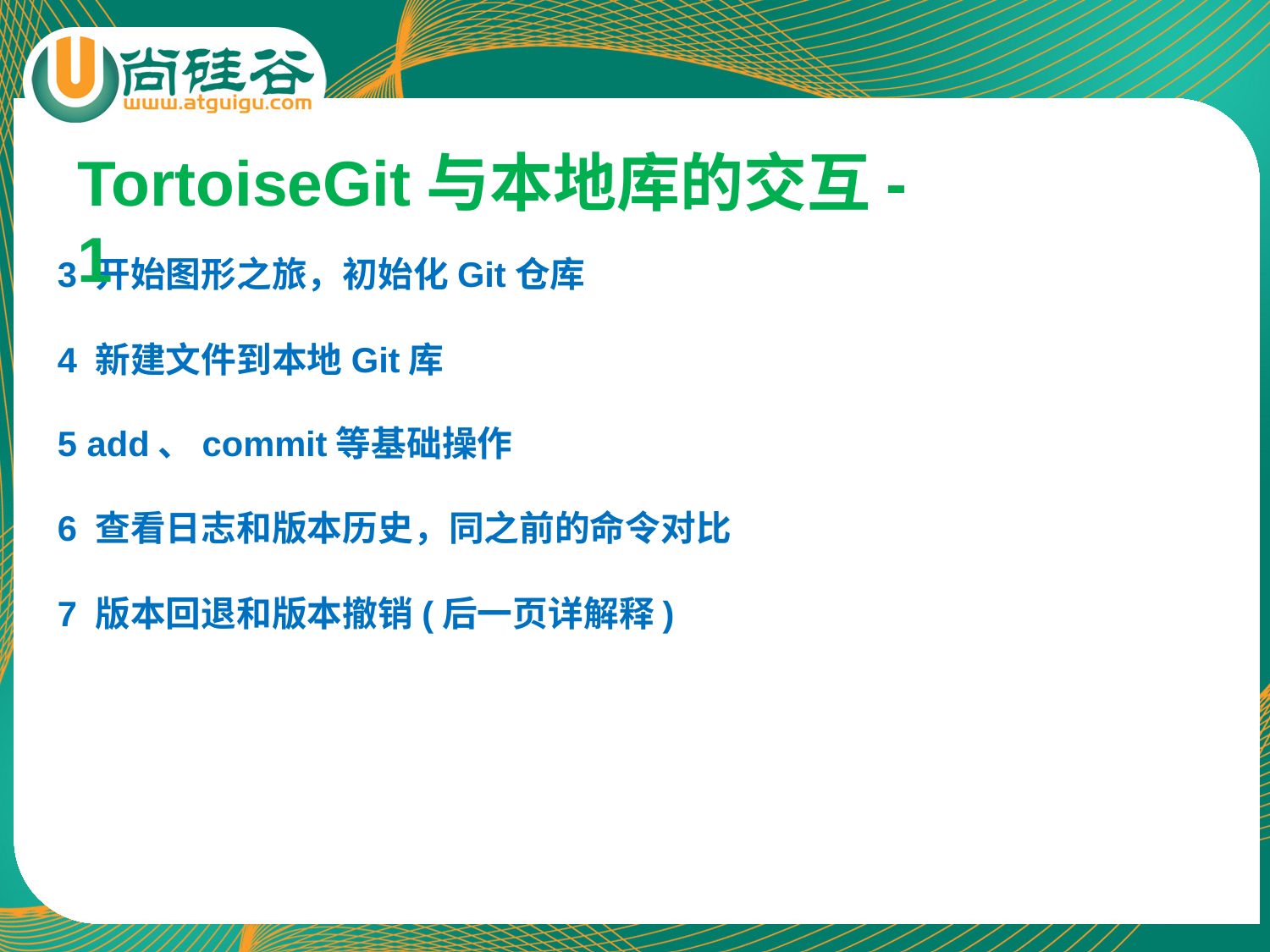

TortoiseGit与本地库的交互-1
3 开始图形之旅，初始化Git仓库

4 新建文件到本地Git库

5 add、commit等基础操作

6 查看日志和版本历史，同之前的命令对比

7 版本回退和版本撤销(后一页详解释)